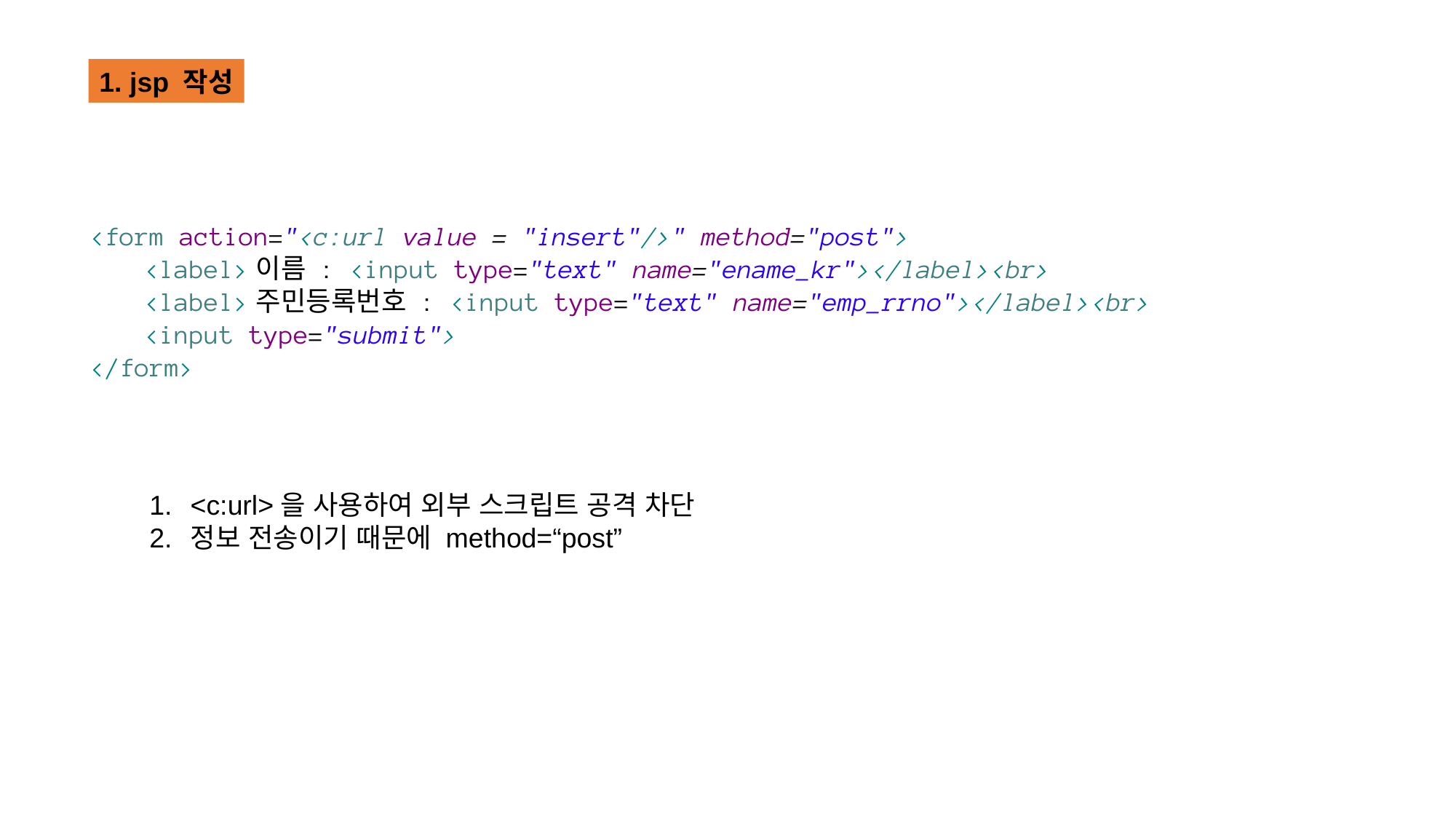

1. jsp 작성
<form action="<c:url value = "insert"/>" method="post">
<label>이름 : <input type="text" name="ename_kr"></label><br>
<label>주민등록번호 : <input type="text" name="emp_rrno"></label><br>
<input type="submit">
</form>
<c:url>을 사용하여 외부 스크립트 공격 차단
정보 전송이기 때문에 method=“post”